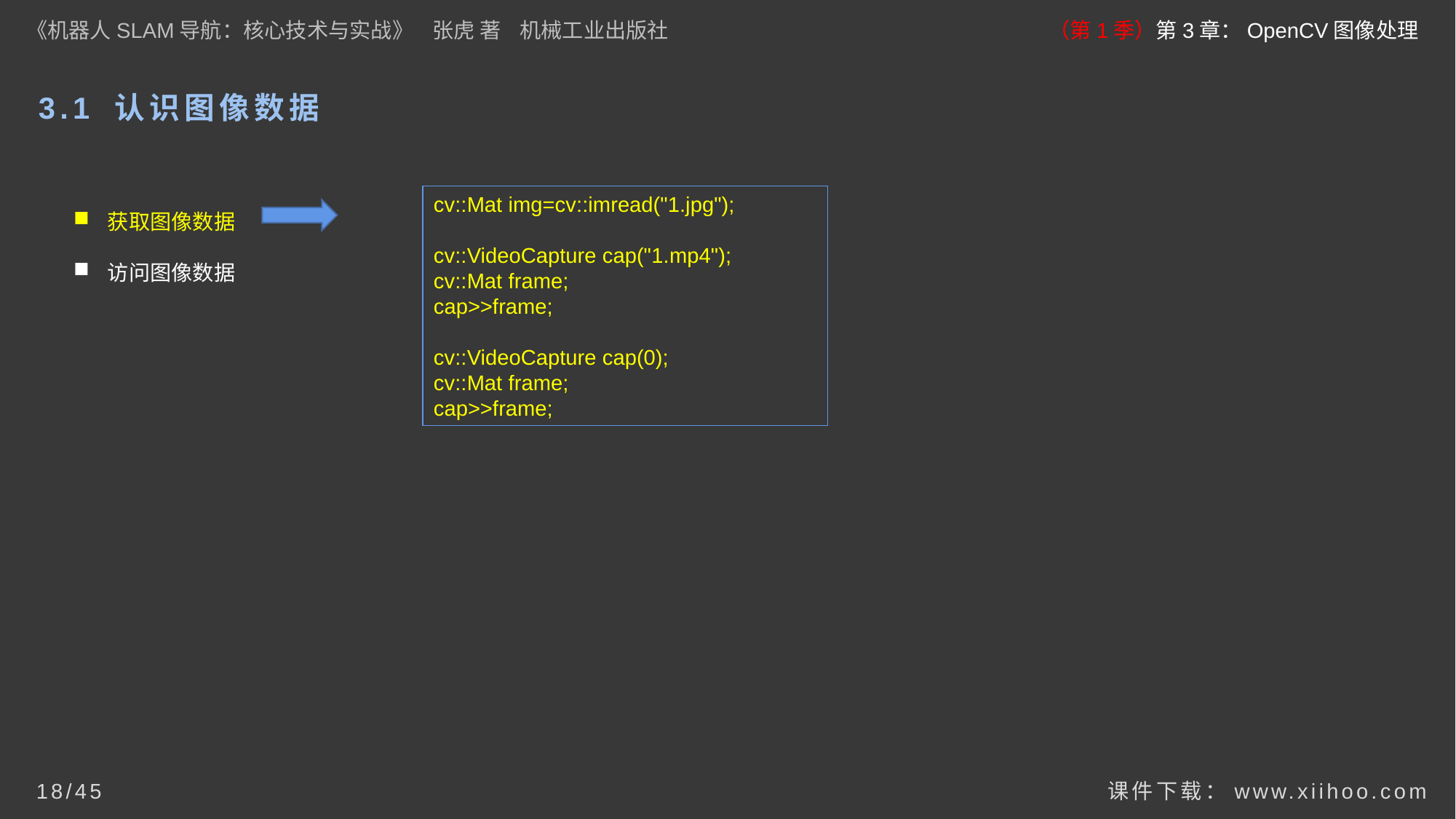

《机器人SLAM导航：核心技术与实战》    张虎 著    机械工业出版社
（第1季）第3章：OpenCV图像处理
# 3.1 认识图像数据
获取图像数据
访问图像数据
cv::Mat img=cv::imread("1.jpg");

cv::VideoCapture cap("1.mp4");
cv::Mat frame;
cap>>frame;

cv::VideoCapture cap(0);
cv::Mat frame;
cap>>frame;

课件下载：www.xiihoo.com
18/45